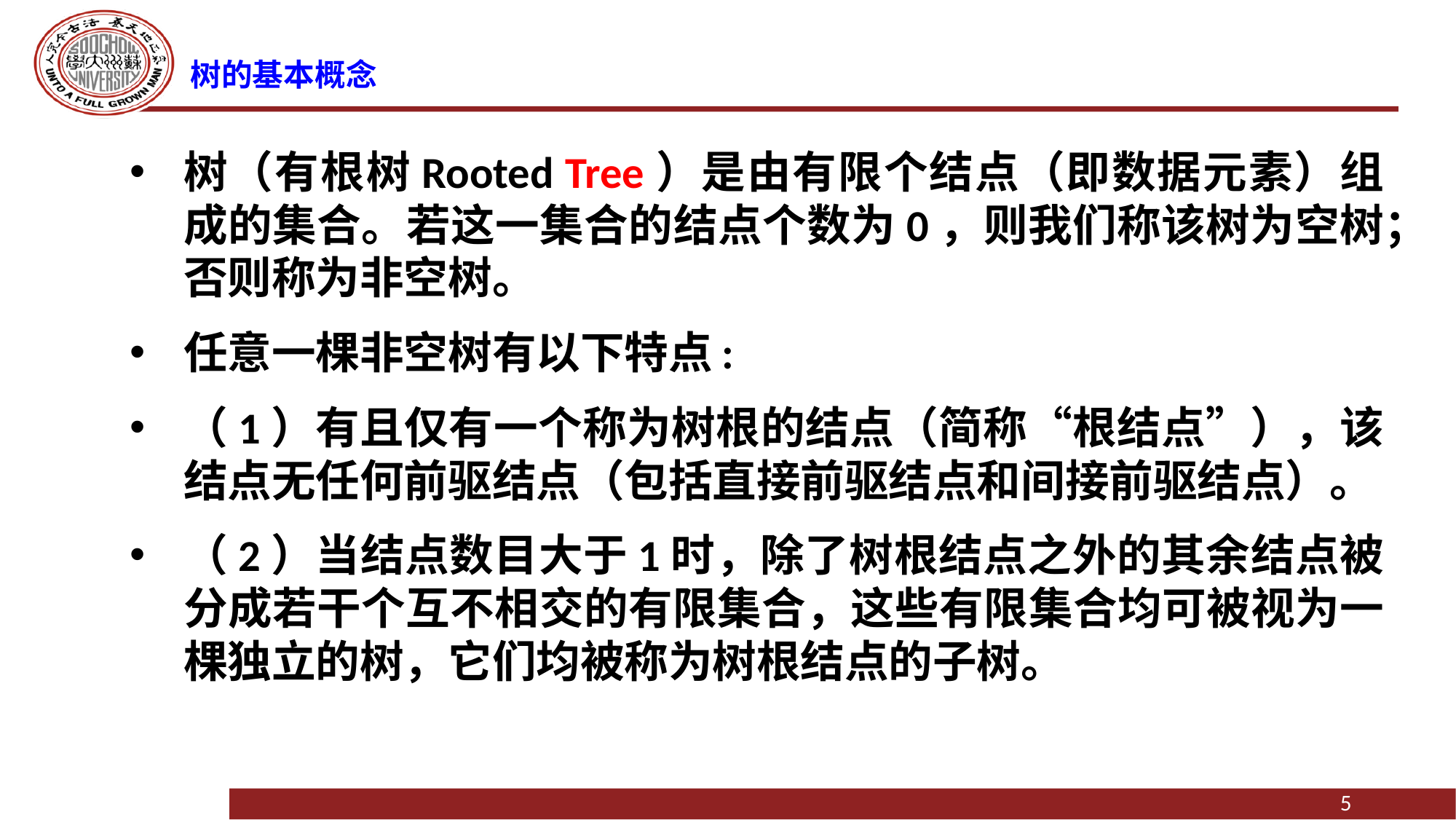

# 树的基本概念

树（有根树Rooted Tree）是由有限个结点（即数据元素）组成的集合。若这一集合的结点个数为0，则我们称该树为空树；否则称为非空树。
任意一棵非空树有以下特点:
（1）有且仅有一个称为树根的结点（简称“根结点”），该结点无任何前驱结点（包括直接前驱结点和间接前驱结点）。
（2）当结点数目大于1时，除了树根结点之外的其余结点被分成若干个互不相交的有限集合，这些有限集合均可被视为一棵独立的树，它们均被称为树根结点的子树。

5